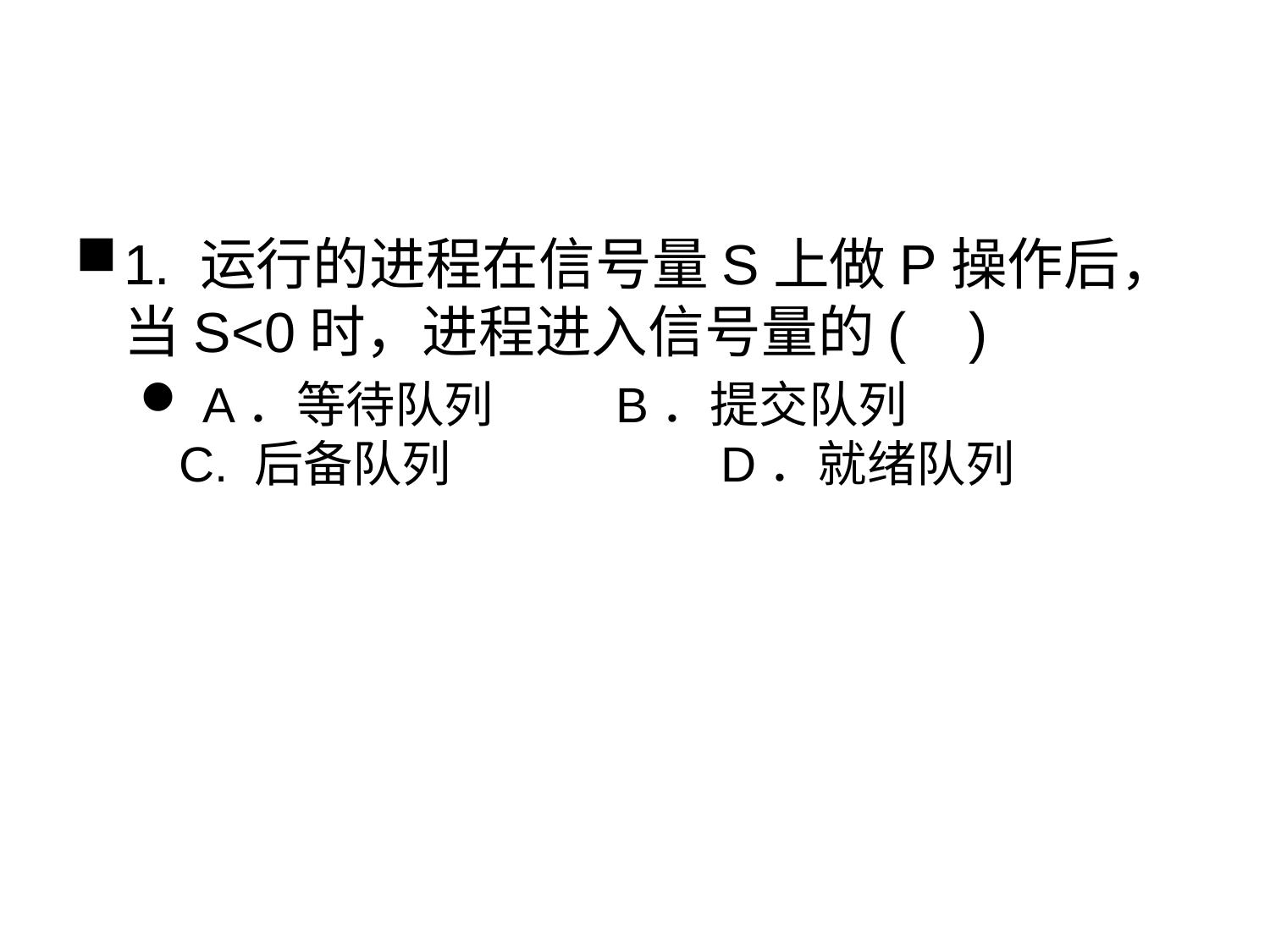

#
1. 运行的进程在信号量S上做P操作后，当S<0时，进程进入信号量的(    )
 A．等待队列 	    B．提交队列
C. 后备队列 		  D．就绪队列